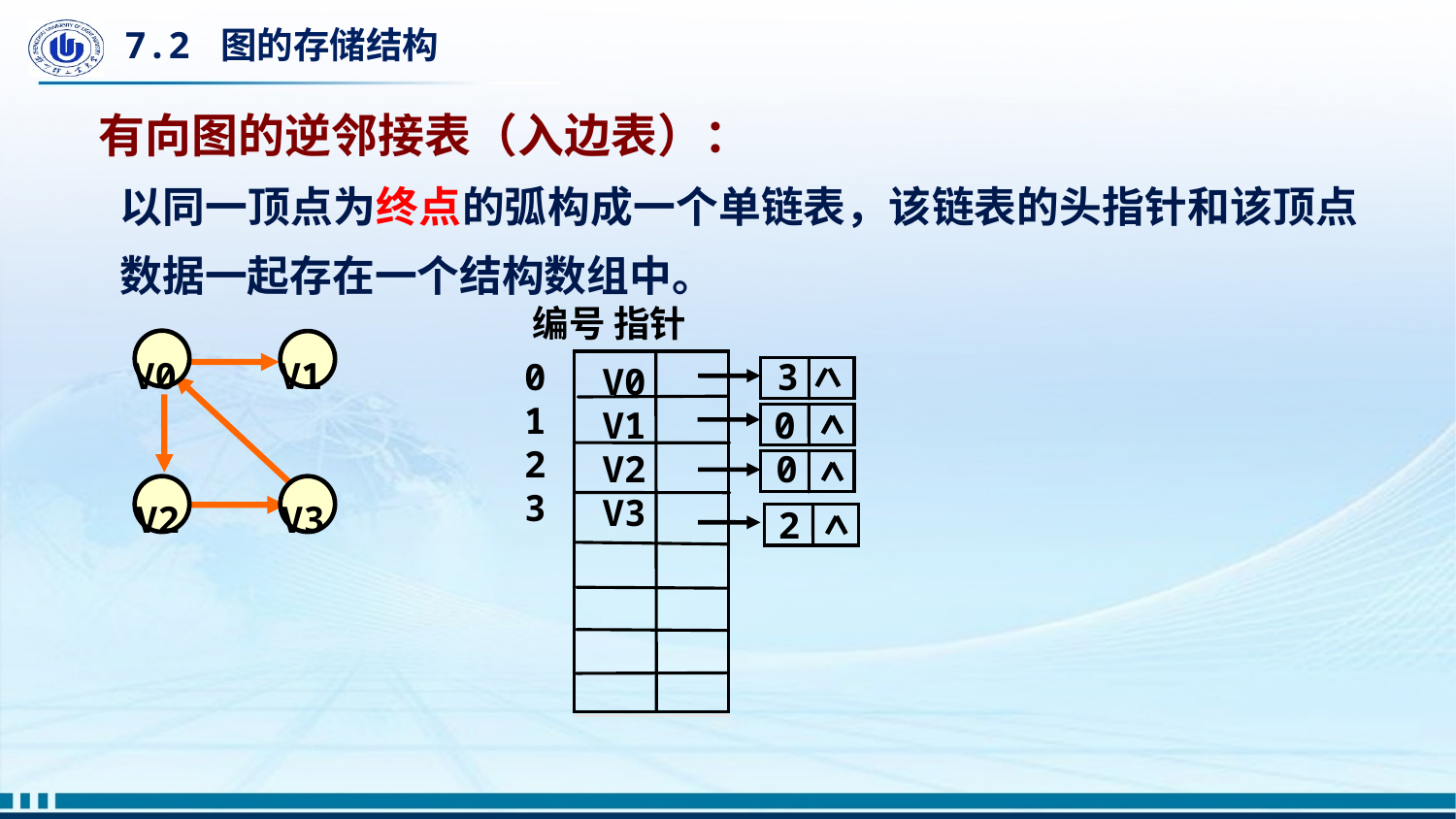

# 7.2 图的存储结构
有向图的逆邻接表（入边表）：
以同一顶点为终点的弧构成一个单链表，该链表的头指针和该顶点数据一起存在一个结构数组中。

     编号 指针
3

 0
 1
 2
 3

V0
V1
V2
V3

0

0

2

 V0

 V1

 V2

 V3